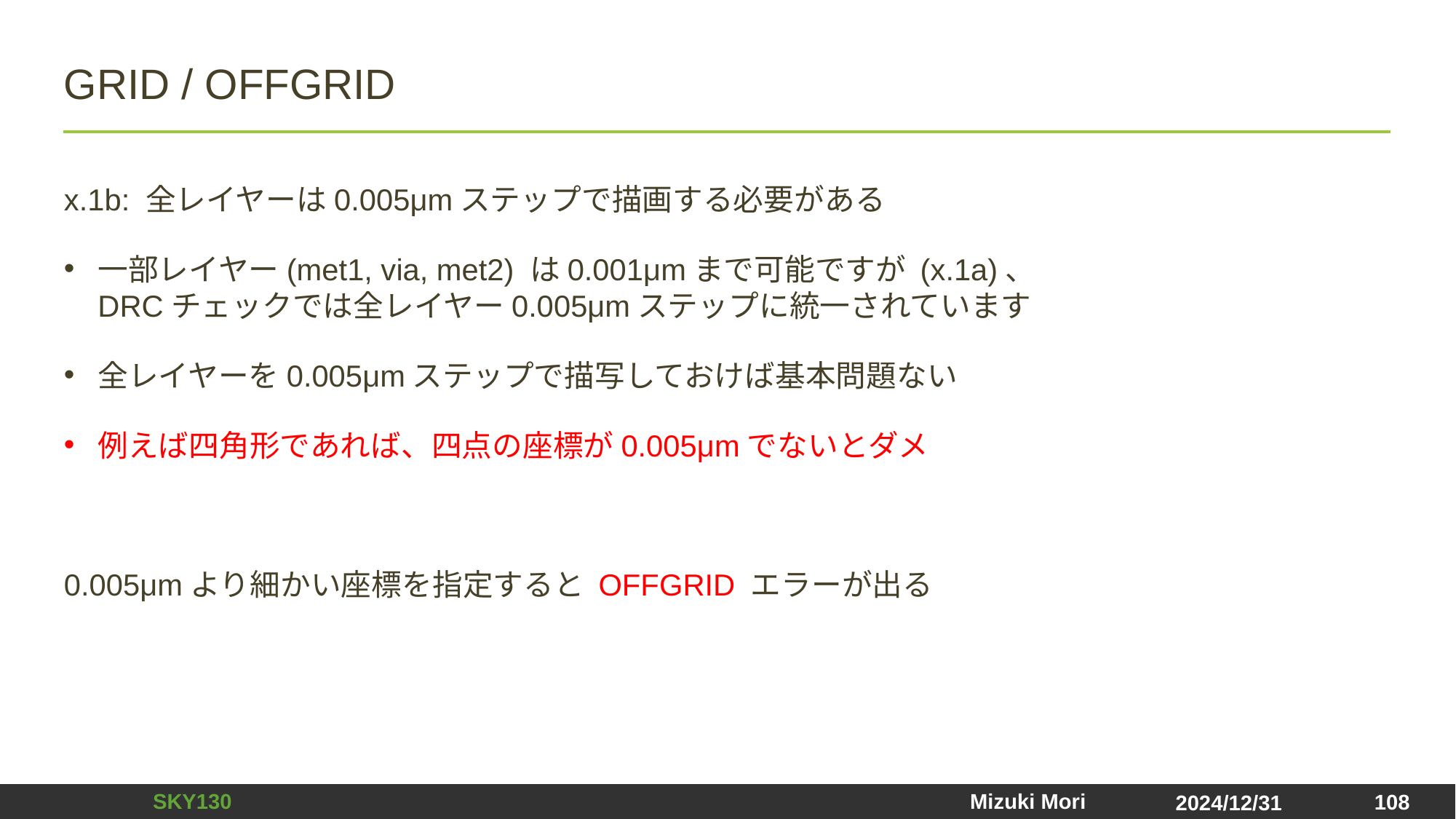

# GRID / OFFGRID
x.1b: 全レイヤーは0.005μmステップで描画する必要がある
一部レイヤー(met1, via, met2) は0.001μmまで可能ですが (x.1a)、
DRCチェックでは全レイヤー0.005μmステップに統一されています
全レイヤーを0.005μmステップで描写しておけば基本問題ない
例えば四角形であれば、四点の座標が0.005μmでないとダメ

0.005μmより細かい座標を指定すると OFFGRID エラーが出る
108
2024/12/31